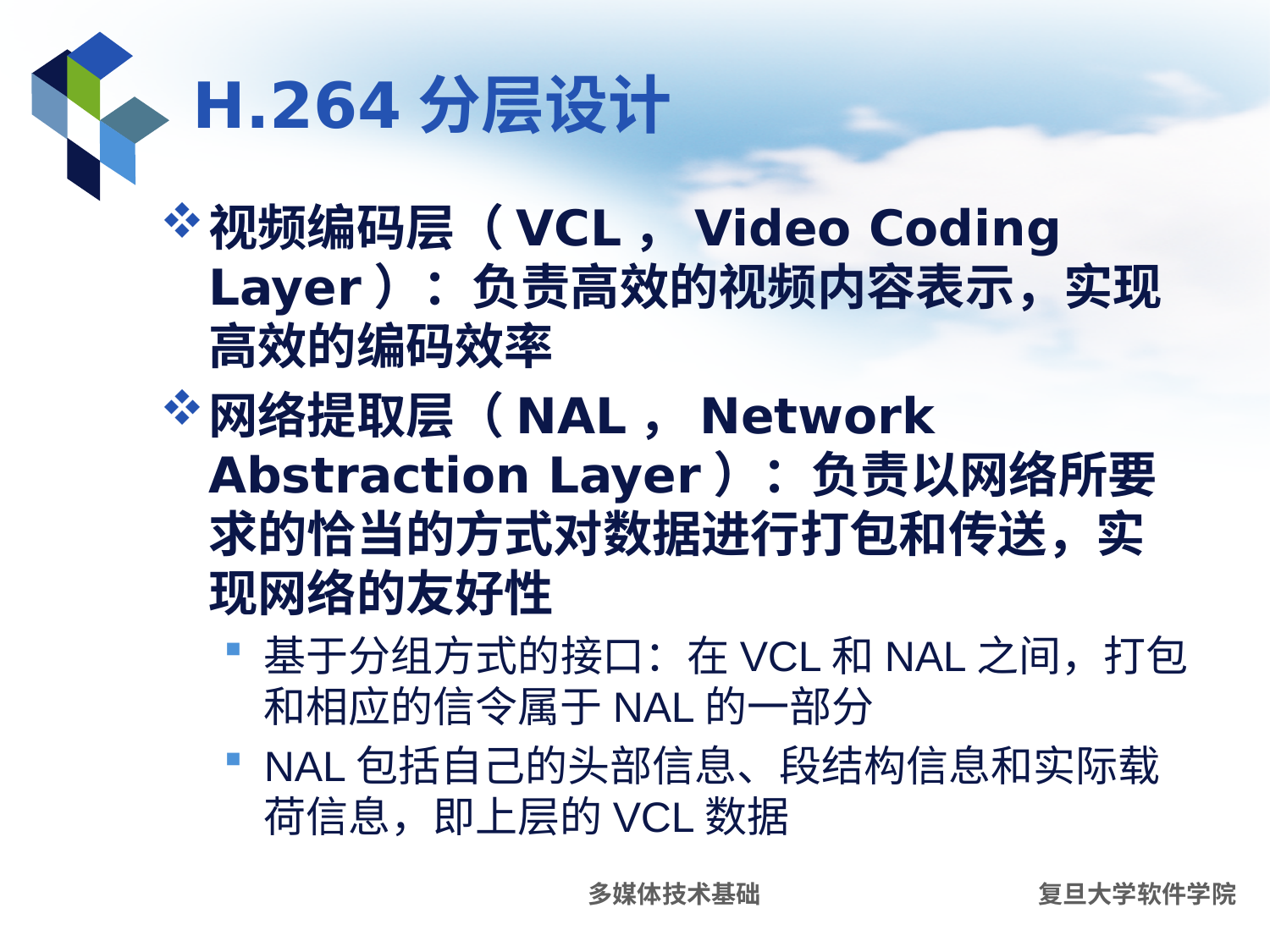

# H.264分层设计
视频编码层（VCL，Video Coding Layer）：负责高效的视频内容表示，实现高效的编码效率
网络提取层（NAL，Network Abstraction Layer）：负责以网络所要求的恰当的方式对数据进行打包和传送，实现网络的友好性
基于分组方式的接口：在VCL和NAL之间，打包和相应的信令属于NAL的一部分
NAL包括自己的头部信息、段结构信息和实际载荷信息，即上层的VCL数据
多媒体技术基础